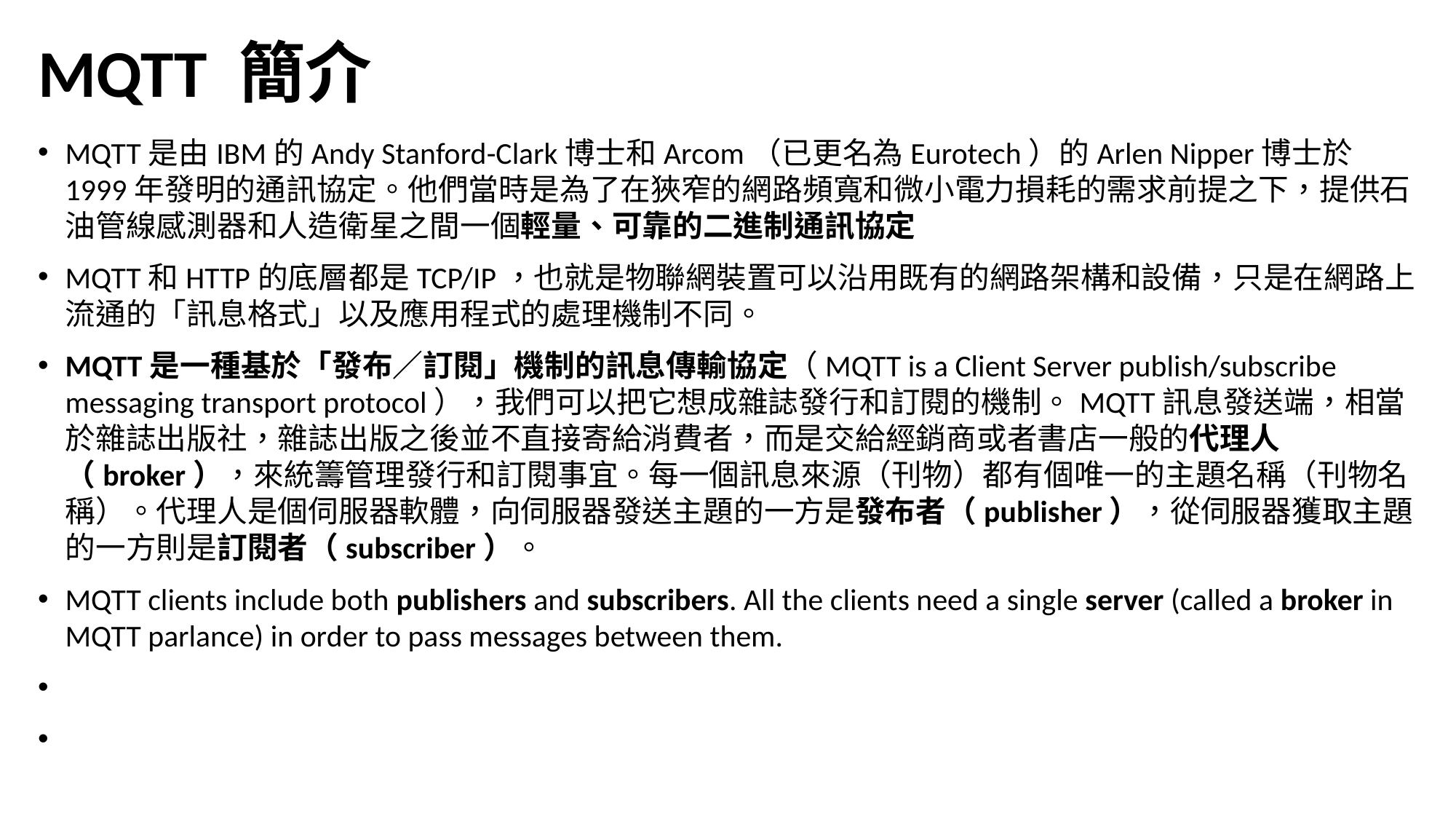

# MQTT 簡介
MQTT是由IBM的Andy Stanford-Clark博士和Arcom（已更名為Eurotech）的Arlen Nipper博士於1999年發明的通訊協定。他們當時是為了在狹窄的網路頻寬和微小電力損耗的需求前提之下，提供石油管線感測器和人造衛星之間一個輕量、可靠的二進制通訊協定
MQTT和HTTP的底層都是TCP/IP，也就是物聯網裝置可以沿用既有的網路架構和設備，只是在網路上流通的「訊息格式」以及應用程式的處理機制不同。
MQTT是一種基於「發布∕訂閱」機制的訊息傳輸協定（MQTT is a Client Server publish/subscribe messaging transport protocol），我們可以把它想成雜誌發行和訂閱的機制。MQTT訊息發送端，相當於雜誌出版社，雜誌出版之後並不直接寄給消費者，而是交給經銷商或者書店一般的代理人（broker），來統籌管理發行和訂閱事宜。每一個訊息來源（刊物）都有個唯一的主題名稱（刊物名稱）。代理人是個伺服器軟體，向伺服器發送主題的一方是發布者（publisher），從伺服器獲取主題的一方則是訂閱者（subscriber）。
MQTT clients include both publishers and subscribers. All the clients need a single server (called a broker in MQTT parlance) in order to pass messages between them.